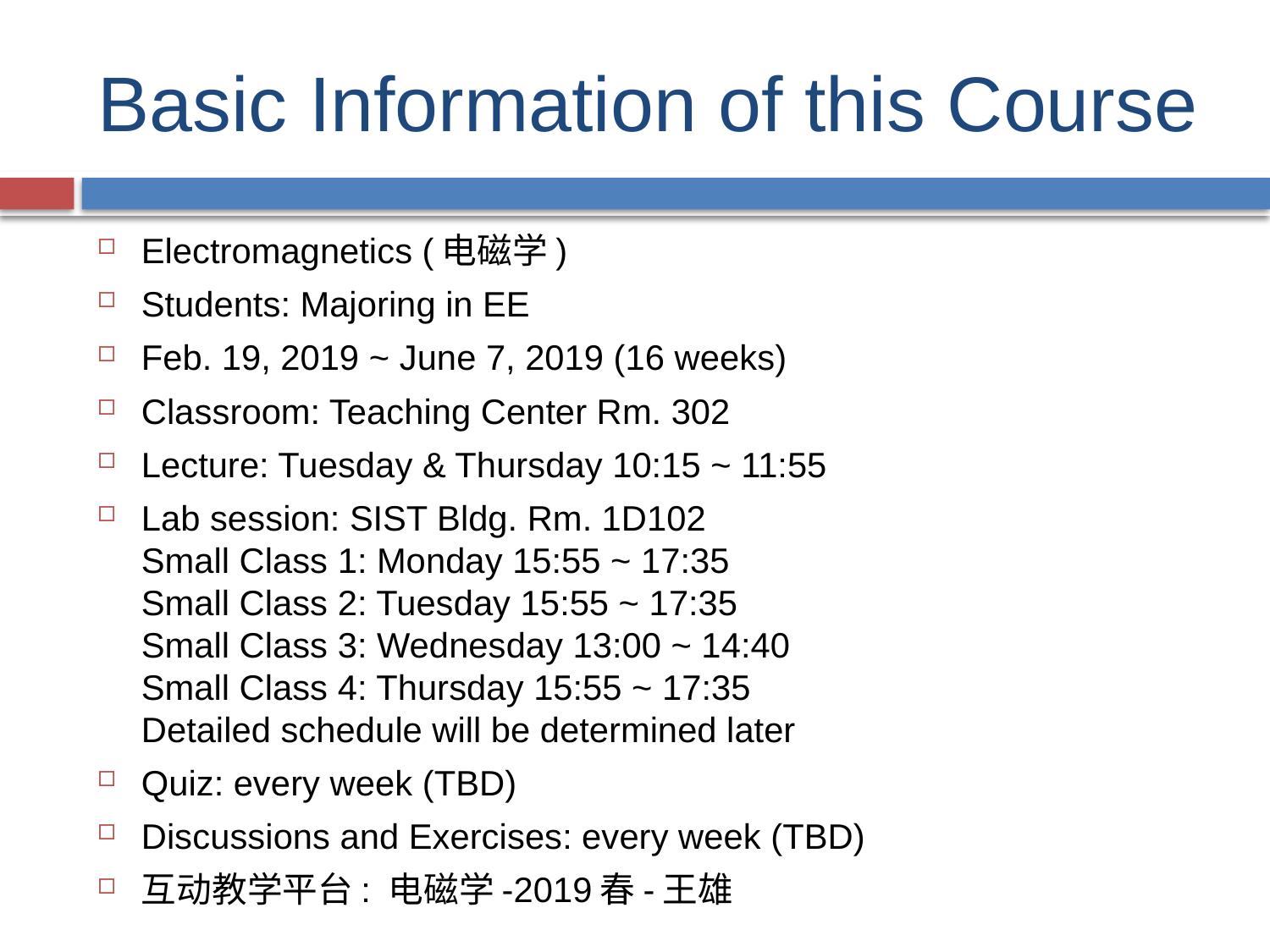

# Basic Information of this Course
Electromagnetics (电磁学)
Students: Majoring in EE
Feb. 19, 2019 ~ June 7, 2019 (16 weeks)
Classroom: Teaching Center Rm. 302
Lecture: Tuesday & Thursday 10:15 ~ 11:55
Lab session: SIST Bldg. Rm. 1D102
Small Class 1: Monday 15:55 ~ 17:35
Small Class 2: Tuesday 15:55 ~ 17:35
Small Class 3: Wednesday 13:00 ~ 14:40
Small Class 4: Thursday 15:55 ~ 17:35
Detailed schedule will be determined later
Quiz: every week (TBD)
Discussions and Exercises: every week (TBD)
互动教学平台: 电磁学-2019春-王雄